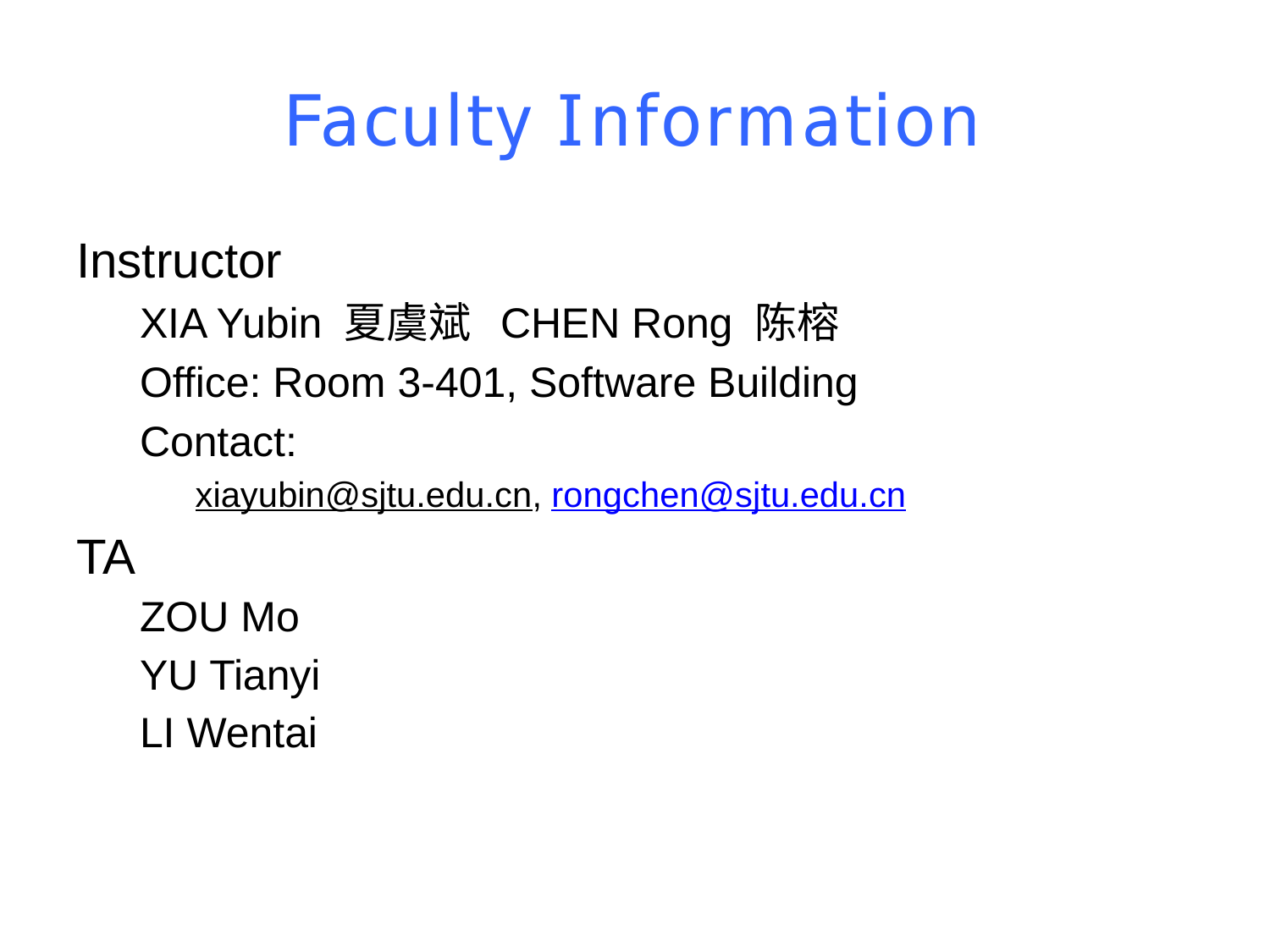

# Faculty Information
Instructor
XIA Yubin 夏虞斌  CHEN Rong 陈榕
Office: Room 3-401, Software Building
Contact:
xiayubin@sjtu.edu.cn, rongchen@sjtu.edu.cn
TA
ZOU Mo
YU Tianyi
LI Wentai